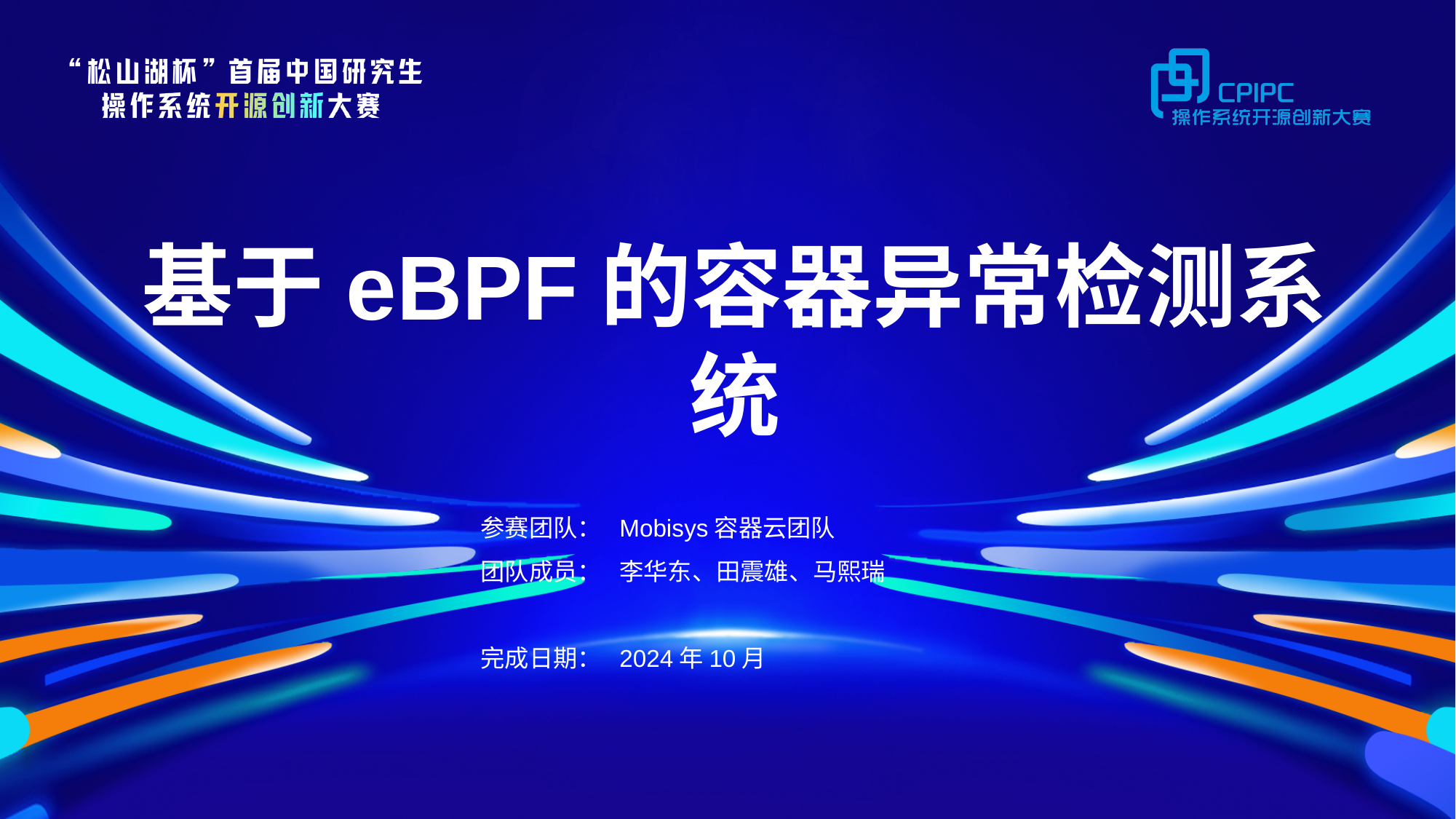

# 基于eBPF的容器异常检测系统

Mobisys容器云团队

参赛团队：
团队成员：
李华东、田震雄、马熙瑞

2024年10月
完成日期：